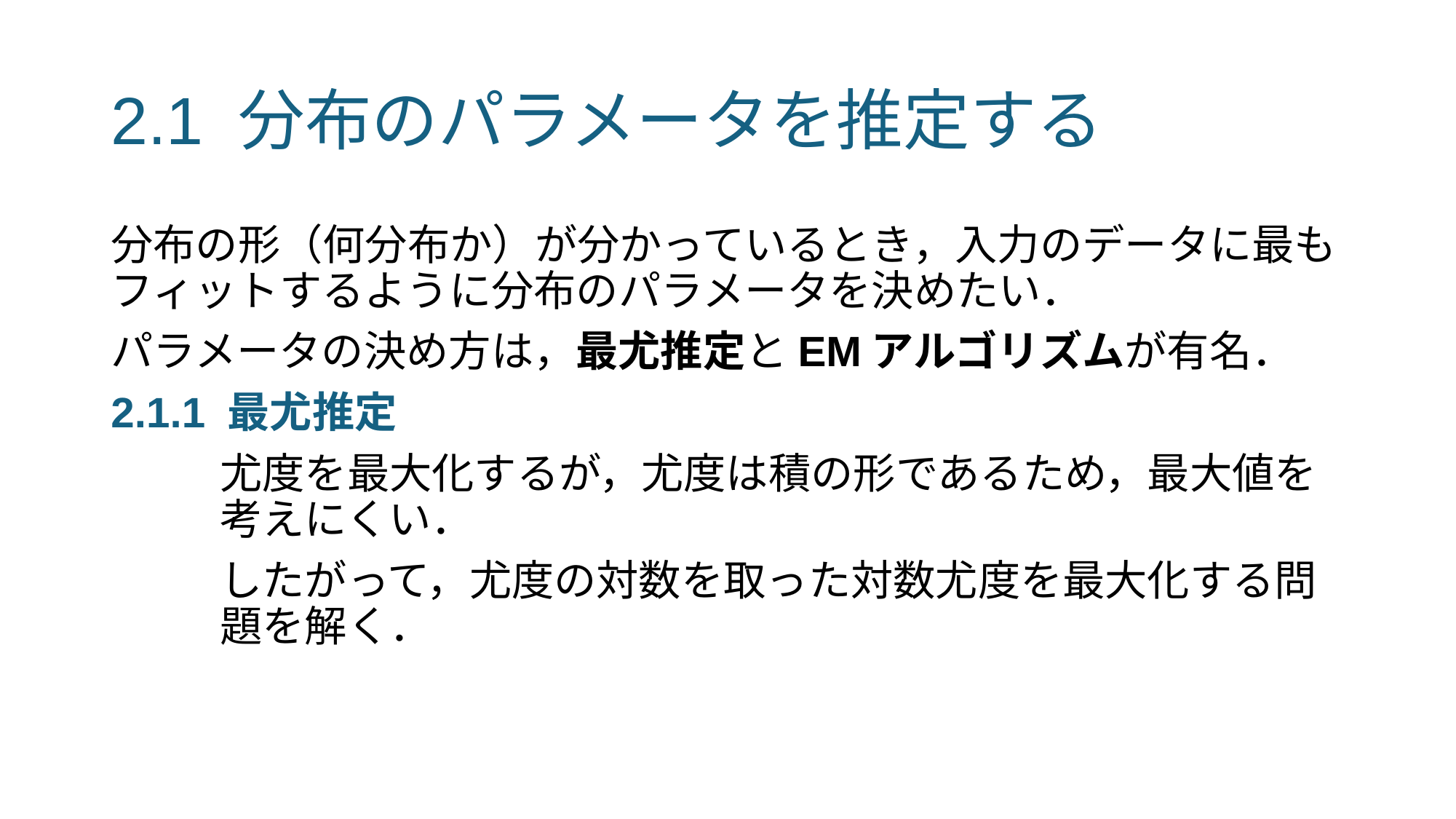

# 2.1 分布のパラメータを推定する
分布の形（何分布か）が分かっているとき，入力のデータに最もフィットするように分布のパラメータを決めたい．
パラメータの決め方は，最尤推定とEMアルゴリズムが有名．
2.1.1 最尤推定
	尤度を最大化するが，尤度は積の形であるため，最大値を	考えにくい．
	したがって，尤度の対数を取った対数尤度を最大化する問	題を解く．